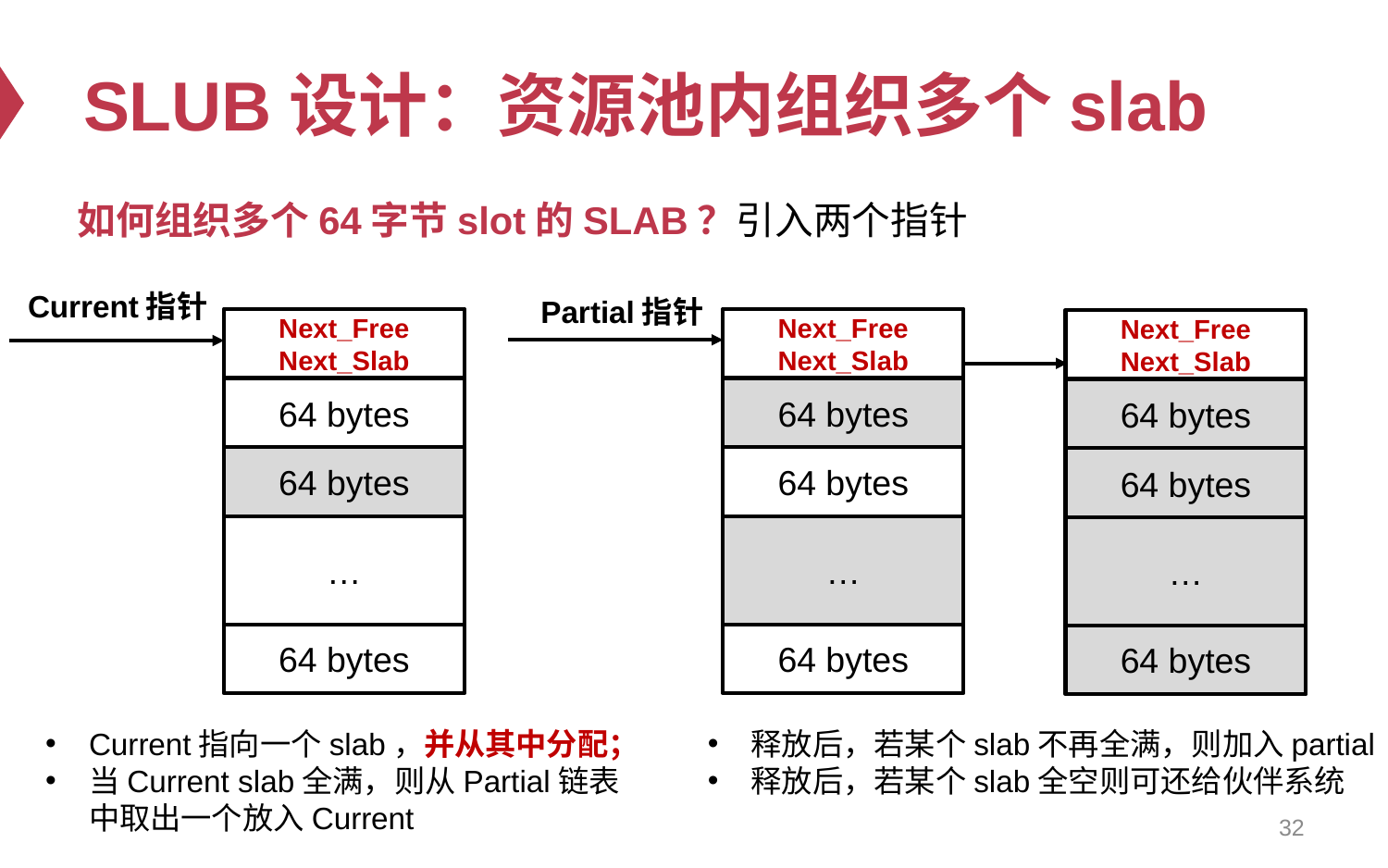

# SLUB设计：资源池内组织多个slab
如何组织多个64字节slot的SLAB？引入两个指针
Current指针
Partial指针
Next_Free
Next_Slab

64 bytes
64 bytes
…
64 bytes
Next_Free
Next_Slab

64 bytes
64 bytes
…
64 bytes
Next_Free
Next_Slab

64 bytes
64 bytes
…
64 bytes
Current指向一个slab，并从其中分配；
当Current slab全满，则从Partial链表中取出一个放入Current
释放后，若某个slab不再全满，则加入partial
释放后，若某个slab全空则可还给伙伴系统
32